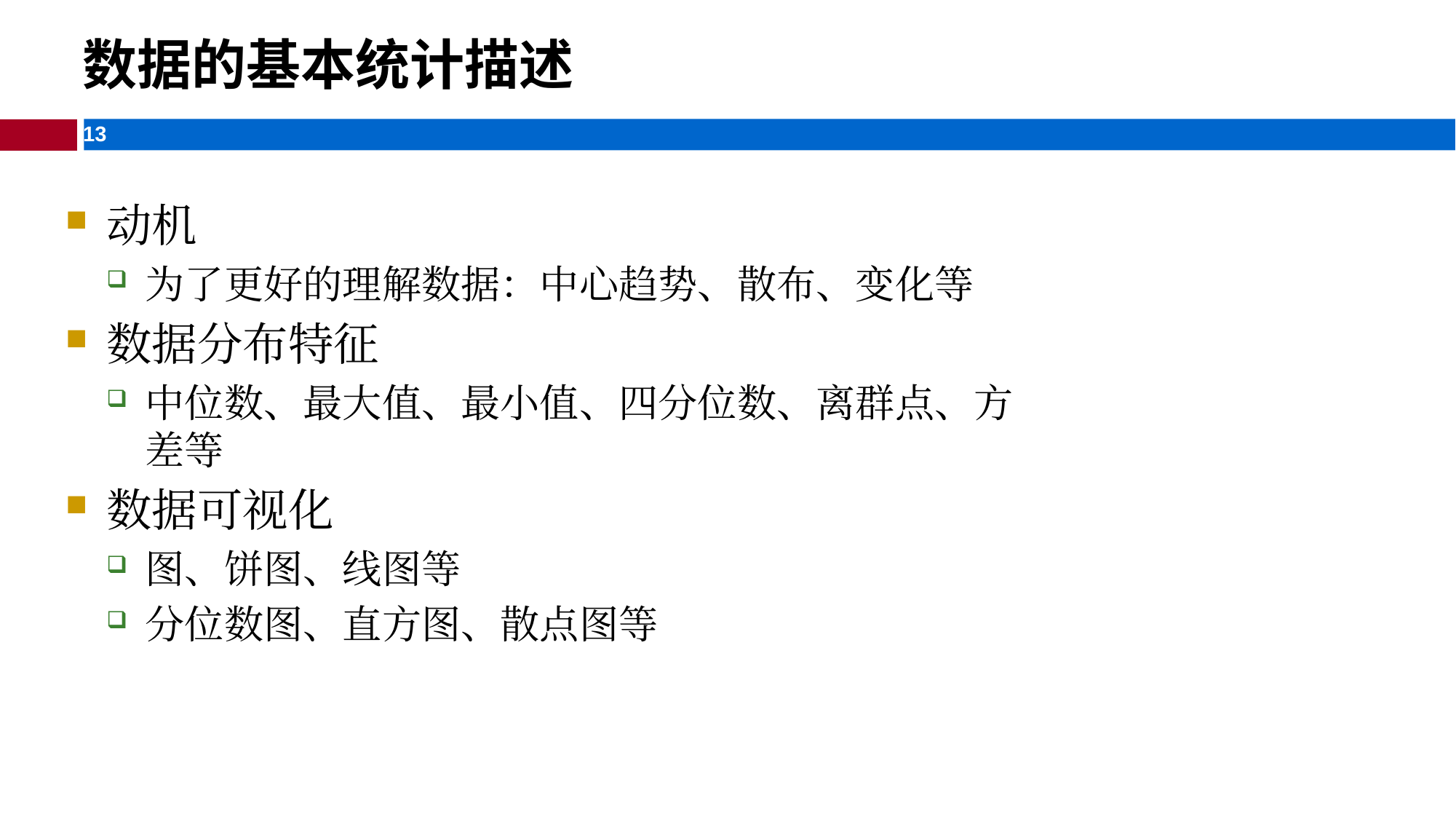

数据的基本统计描述
动机
为了更好的理解数据：中心趋势、散布、变化等
数据分布特征
中位数、最大值、最小值、四分位数、离群点、方差等
数据可视化
图、饼图、线图等
分位数图、直方图、散点图等